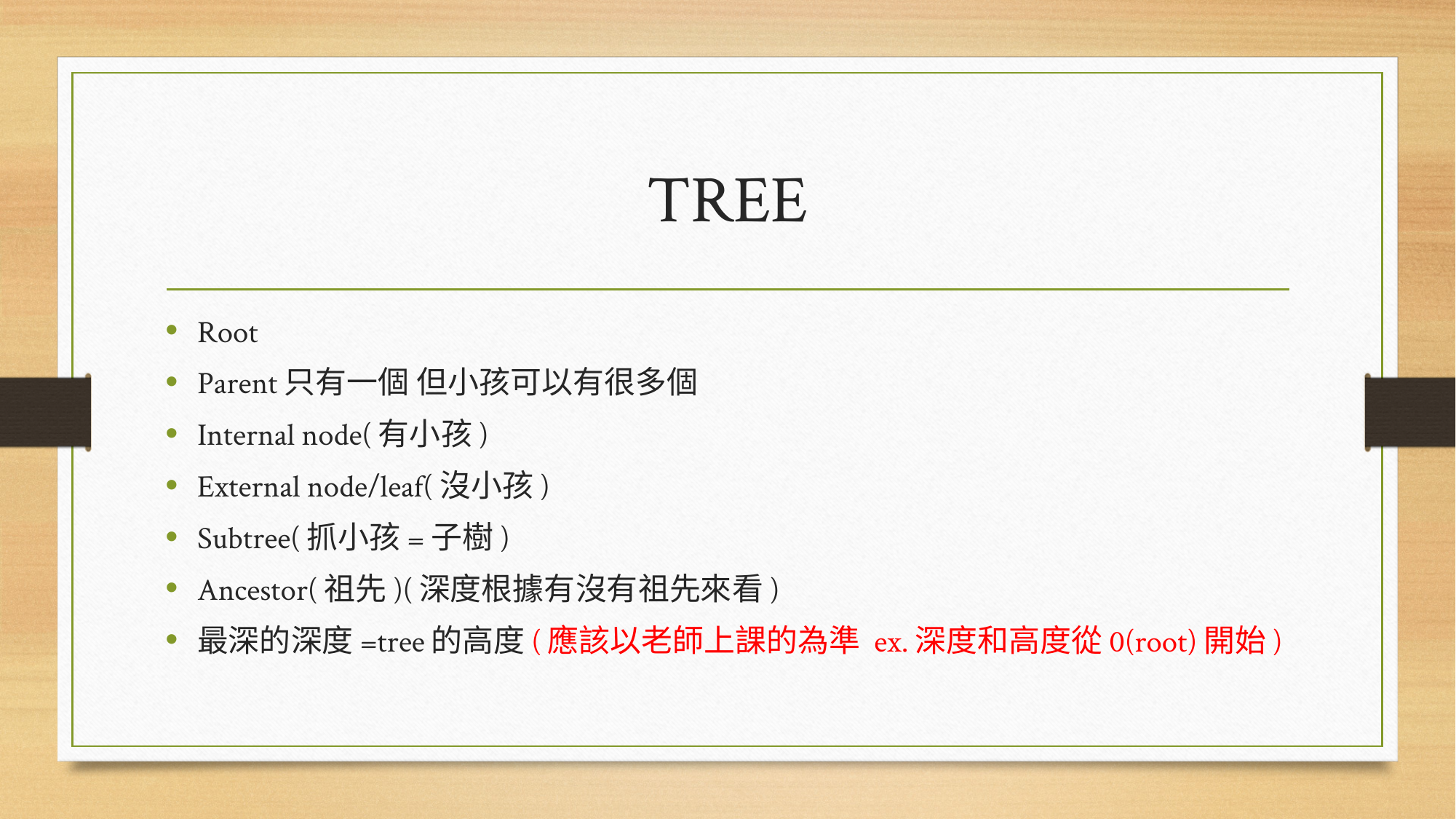

# TREE
Root
Parent只有一個 但小孩可以有很多個
Internal node(有小孩)
External node/leaf(沒小孩)
Subtree(抓小孩=子樹)
Ancestor(祖先)(深度根據有沒有祖先來看)
最深的深度=tree的高度(應該以老師上課的為準 ex.深度和高度從0(root)開始)